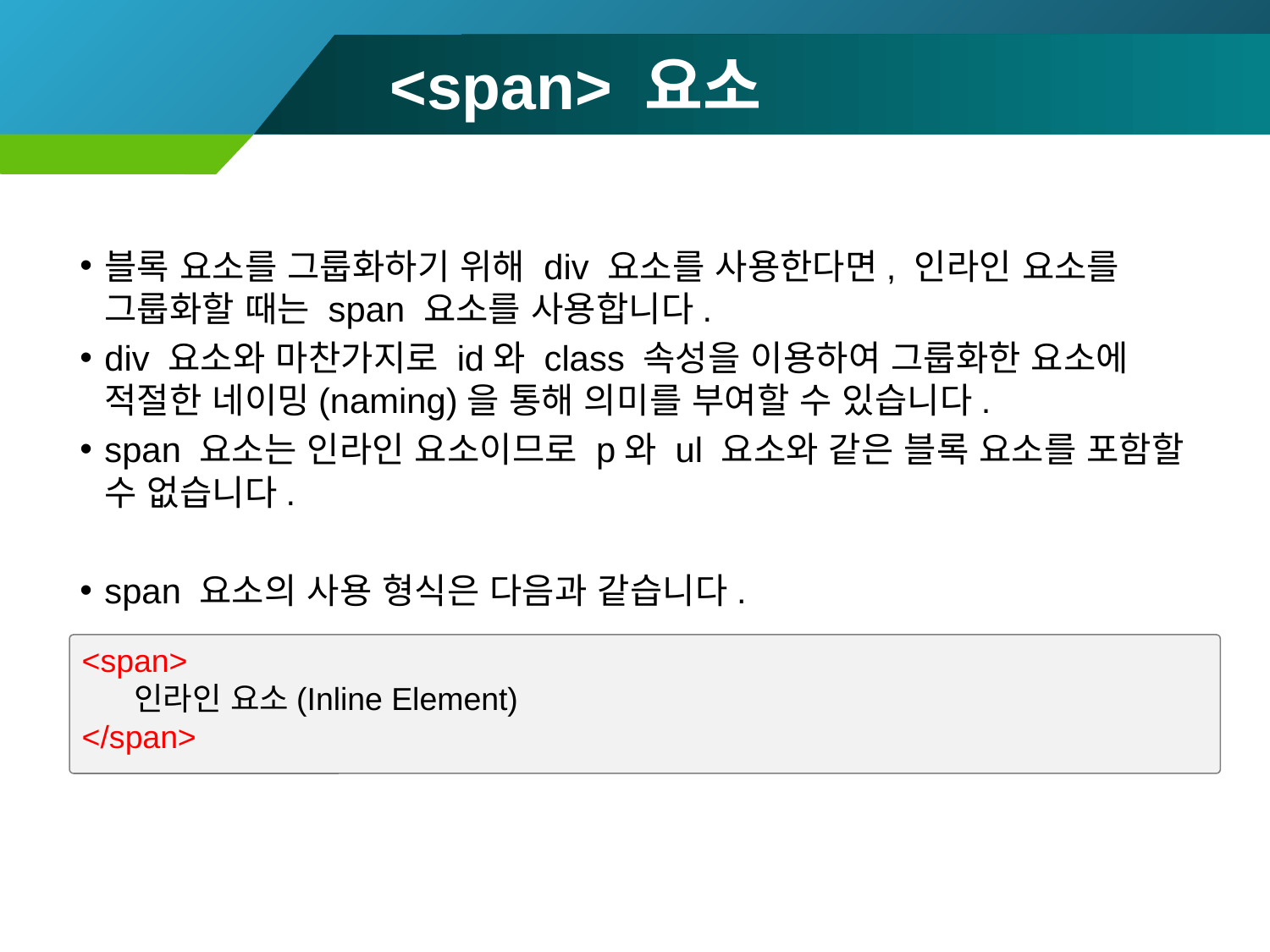

# <span> 요소
블록 요소를 그룹화하기 위해 div 요소를 사용한다면, 인라인 요소를 그룹화할 때는 span 요소를 사용합니다.
div 요소와 마찬가지로 id와 class 속성을 이용하여 그룹화한 요소에 적절한 네이밍(naming)을 통해 의미를 부여할 수 있습니다.
span 요소는 인라인 요소이므로 p와 ul 요소와 같은 블록 요소를 포함할 수 없습니다.

span 요소의 사용 형식은 다음과 같습니다.
<span>
     인라인 요소(Inline Element)
</span>